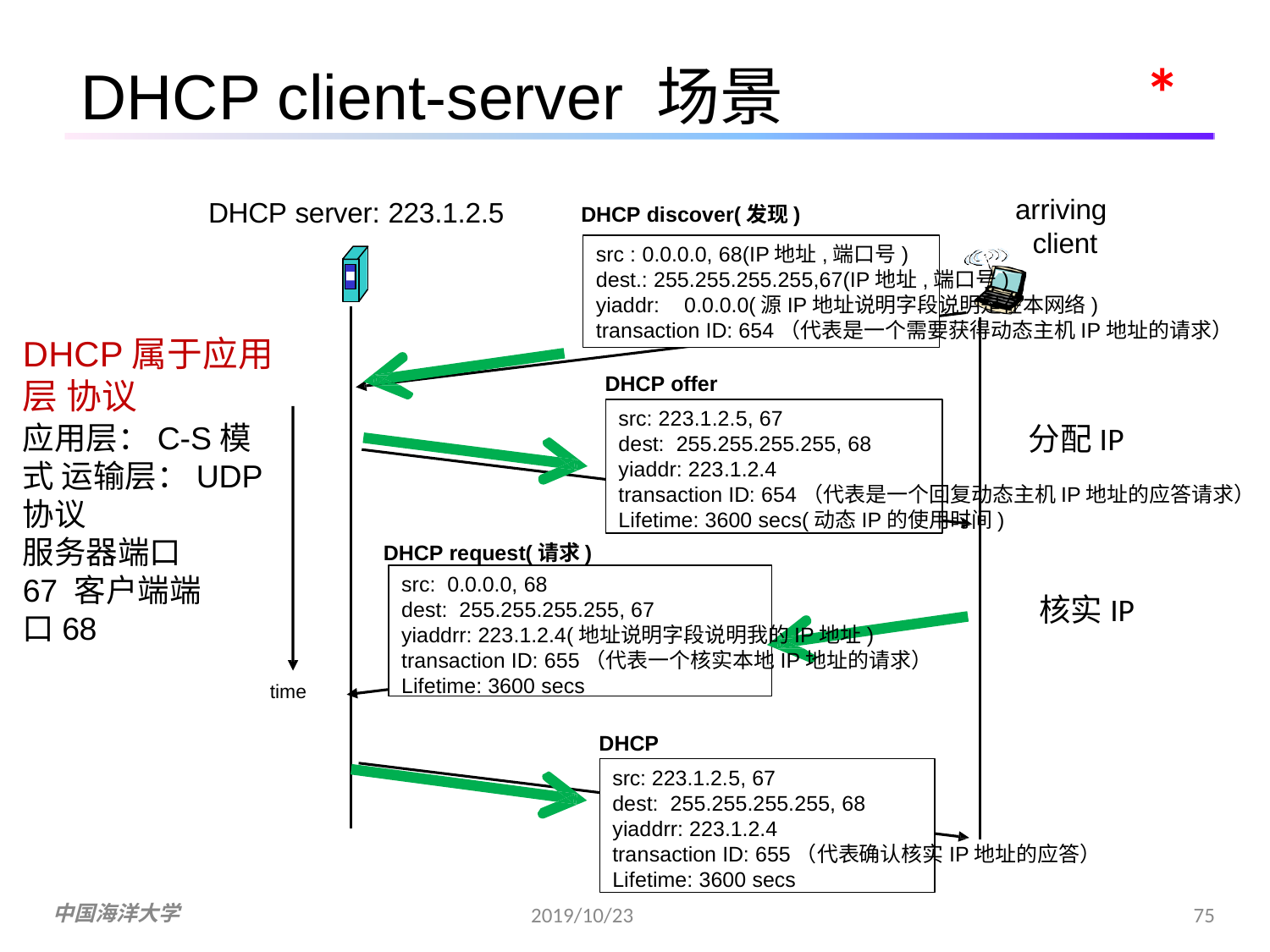

# DHCP client-server 场景
*
arriving client
DHCP server: 223.1.2.5
DHCP discover(发现)

src : 0.0.0.0, 68(IP地址,端口号)
dest.: 255.255.255.255,67(IP地址,端口号)
yiaddr:	0.0.0.0(源IP地址说明字段说明是在本网络)
transaction ID: 654（代表是一个需要获得动态主机IP地址的请求）

DHCP属于应用层 协议
应用层：C-S模式 运输层：UDP协议
服务器端口67 客户端端口68

DHCP offer

src: 223.1.2.5, 67

分配IP
dest:  255.255.255.255, 68
yiaddr: 223.1.2.4
transaction ID: 654（代表是一个回复动态主机IP地址的应答请求）
Lifetime: 3600 secs(动态IP的使用时间)

DHCP request(请求)

src:  0.0.0.0, 68
dest:  255.255.255.255, 67
yiaddrr: 223.1.2.4(地址说明字段说明我的IP地址)
transaction ID: 655（代表一个核实本地IP地址的请求）
Lifetime: 3600 secs
核实IP

time

DHCP ACK

src: 223.1.2.5, 67
dest:  255.255.255.255, 68
yiaddrr: 223.1.2.4
transaction ID: 655（代表确认核实IP地址的应答）
Lifetime: 3600 secs